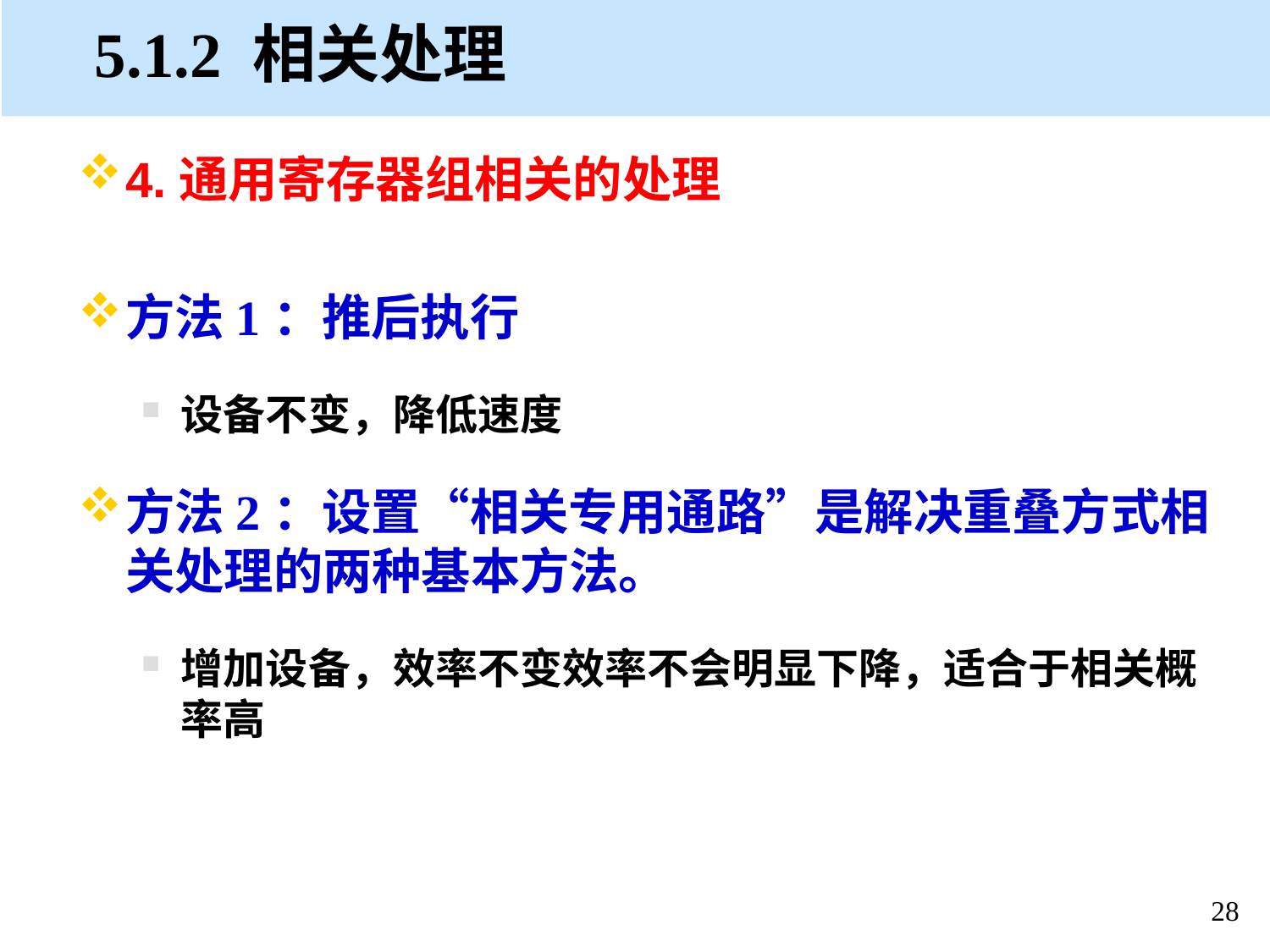

# 5.1.2 相关处理
4.通用寄存器组相关的处理

方法1：推后执行
设备不变，降低速度
方法2：设置“相关专用通路”是解决重叠方式相关处理的两种基本方法。
增加设备，效率不变效率不会明显下降，适合于相关概率高